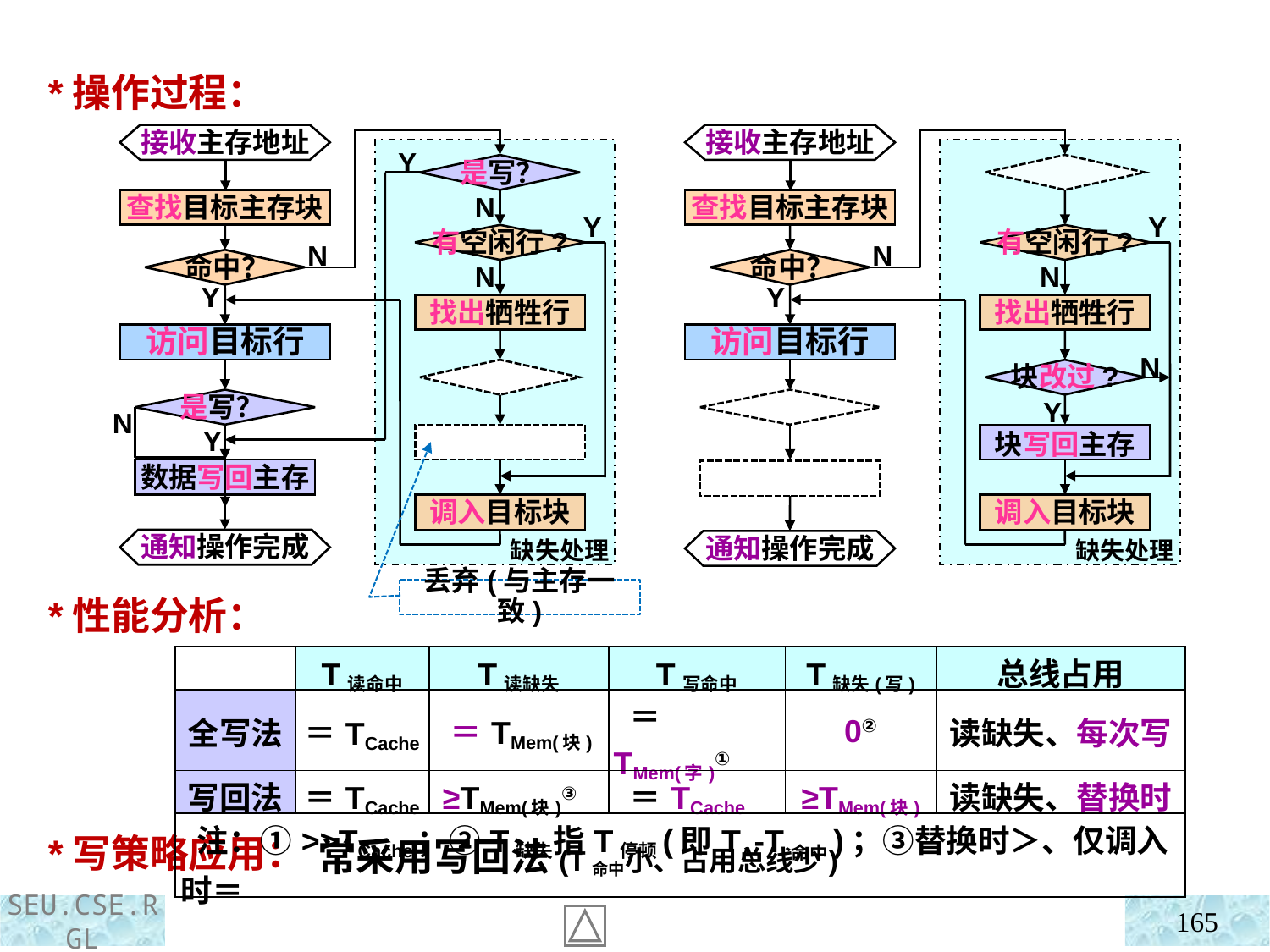

*操作过程：

 *性能分析：

 *写策略应用：
接收主存地址

查找目标主存块
N
命中？
Y
访问目标行
是写？
N
Y
数据写回主存
通知操作完成
缺失处理
接收主存地址

查找目标主存块
N
命中？
Y
访问目标行

通知操作完成
缺失处理
Y
是写？
N
Y
有空闲行?
N
找出牺牲行

调入目标块

Y
有空闲行?
N
找出牺牲行
N
块改过?
Y
块写回主存
调入目标块
丢弃(与主存一致)
|  | T读命中 | T读缺失 | T写命中 | T缺失(写) | 总线占用 |
| --- | --- | --- | --- | --- | --- |
| 全写法 | ＝TCache | ＝TMem(块) | ＝TMem(字)① | 0② | 读缺失、每次写 |
| 写回法 | ＝TCache | ≥TMem(块)③ | ＝TCache | ≥TMem(块) | 读缺失、替换时 |
| 注：①>>TCache；②T缺失指T停顿(即TA-T命中)；③替换时＞、仅调入时＝ |  |  |  |  |  |
常采用写回法(T命中小、占用总线少)
165